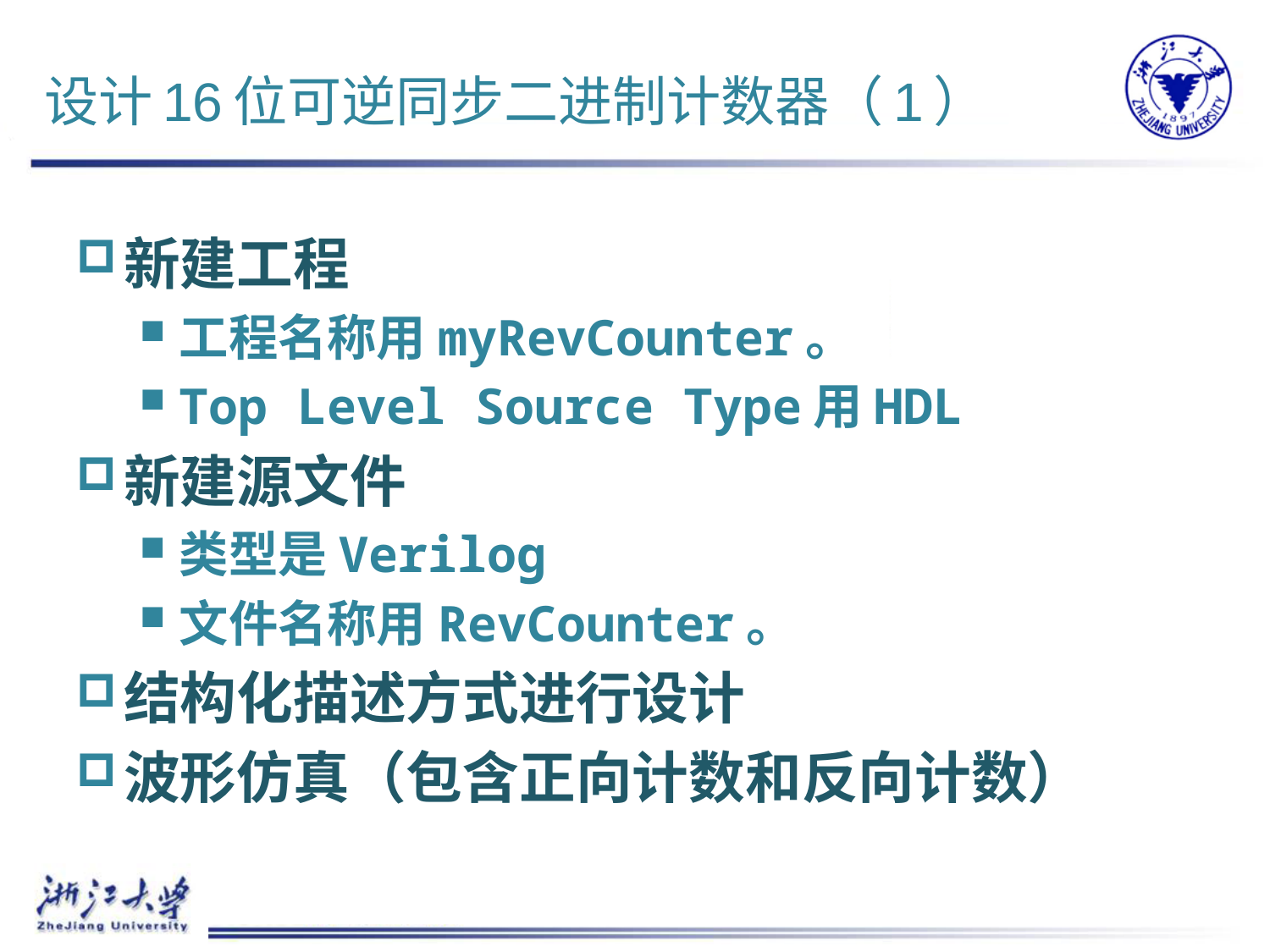

# 设计16位可逆同步二进制计数器（1）
新建工程
工程名称用myRevCounter。
Top Level Source Type用HDL
新建源文件
类型是Verilog
文件名称用RevCounter。
结构化描述方式进行设计
波形仿真（包含正向计数和反向计数）